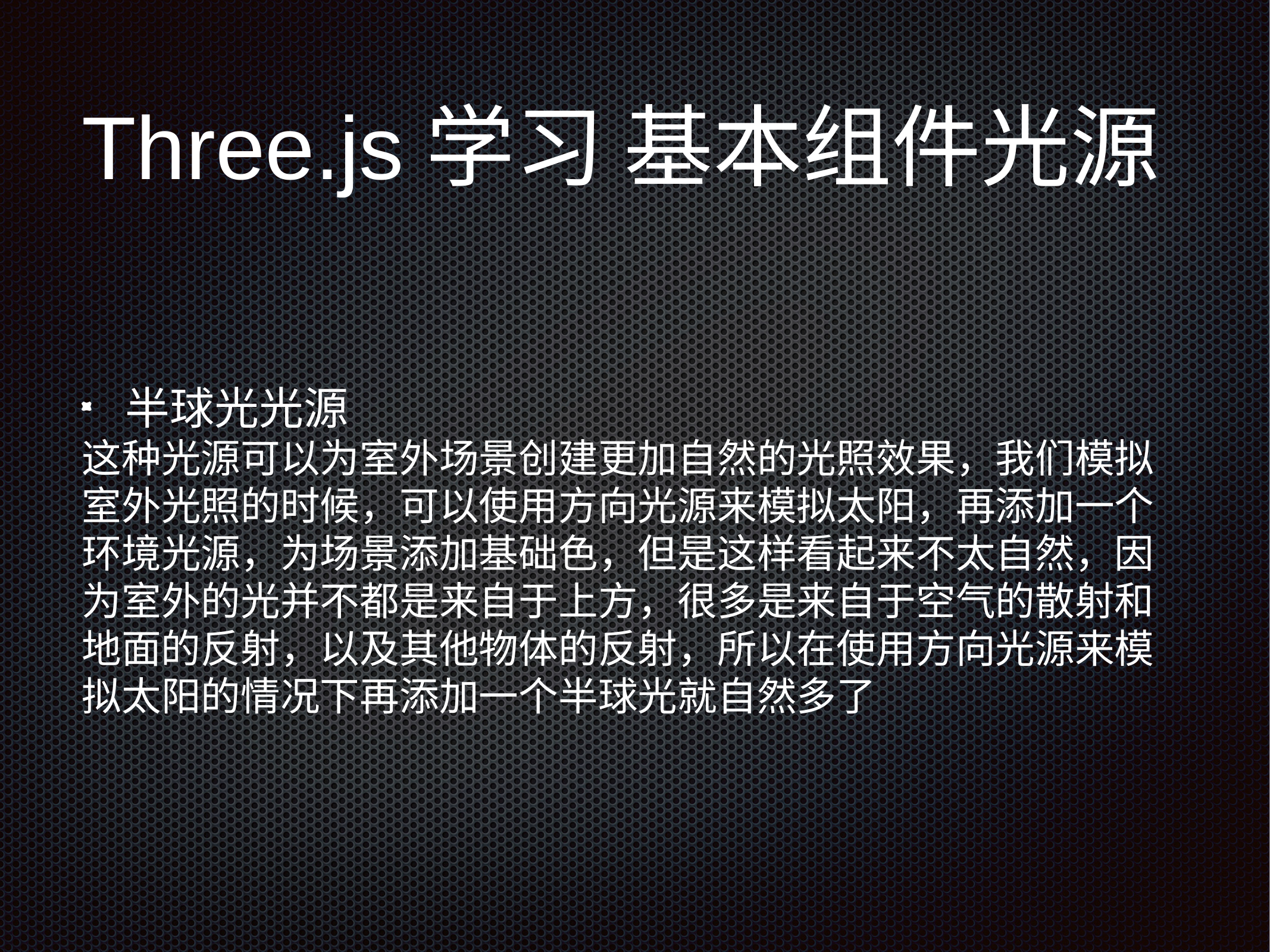

# Three.js学习 基本组件光源
半球光光源
这种光源可以为室外场景创建更加自然的光照效果，我们模拟室外光照的时候，可以使用方向光源来模拟太阳，再添加一个环境光源，为场景添加基础色，但是这样看起来不太自然，因为室外的光并不都是来自于上方，很多是来自于空气的散射和地面的反射，以及其他物体的反射，所以在使用方向光源来模拟太阳的情况下再添加一个半球光就自然多了